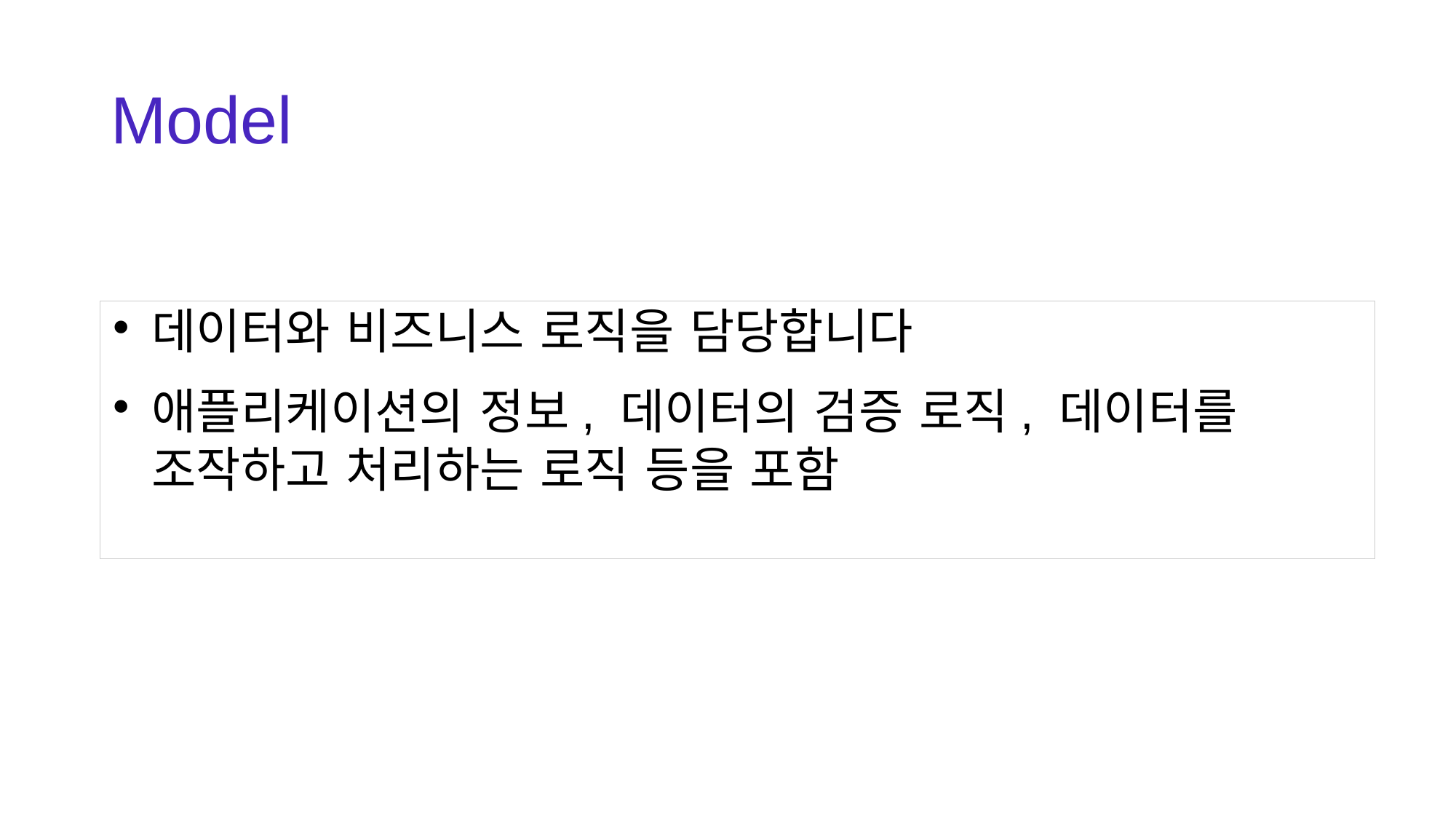

# Model
데이터와 비즈니스 로직을 담당합니다
애플리케이션의 정보, 데이터의 검증 로직, 데이터를 조작하고 처리하는 로직 등을 포함